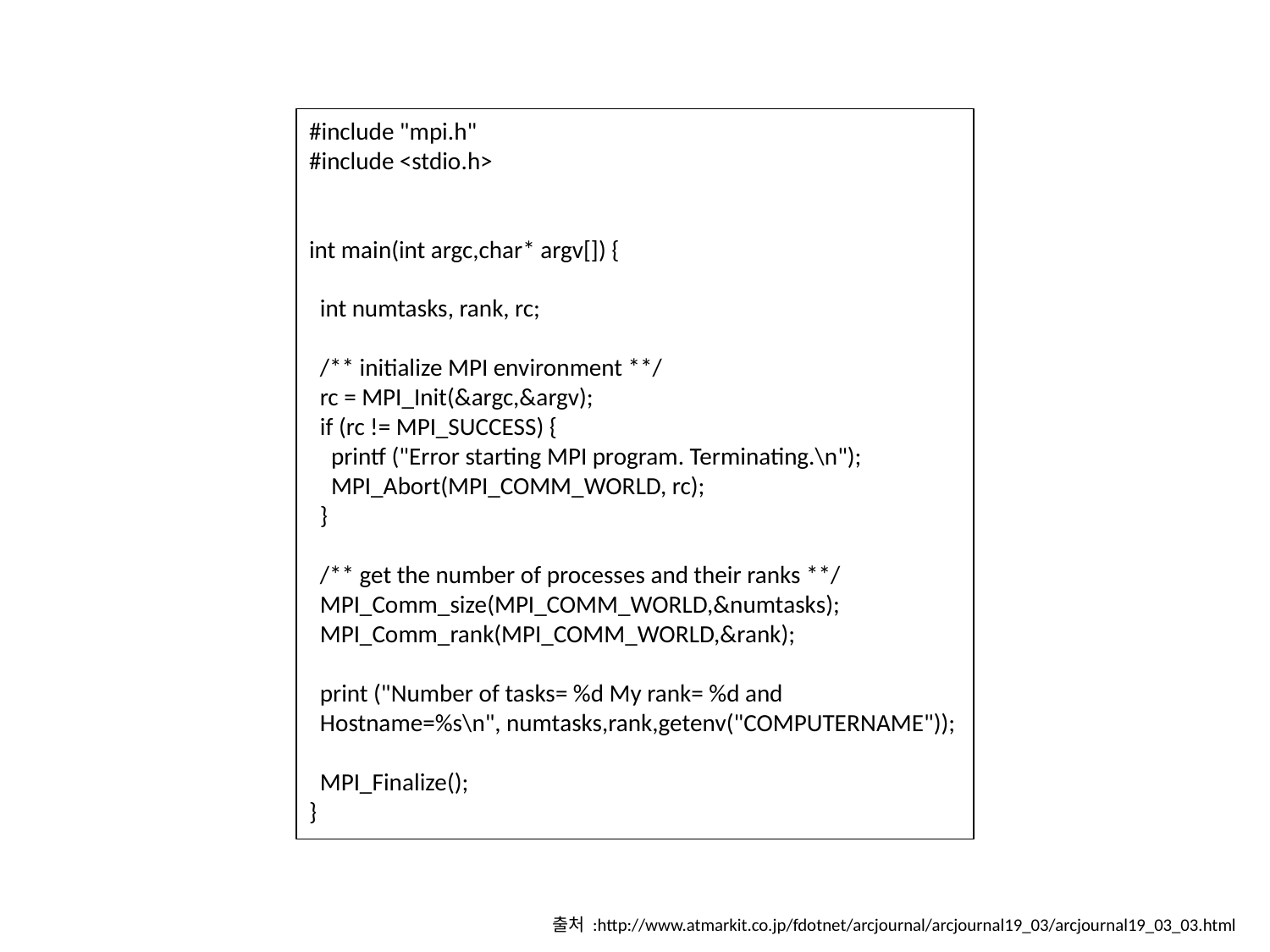

#include "mpi.h"
#include <stdio.h>

int main(int argc,char* argv[]) {

  int numtasks, rank, rc;

  /** initialize MPI environment **/
  rc = MPI_Init(&argc,&argv);
  if (rc != MPI_SUCCESS) {
    printf ("Error starting MPI program. Terminating.\n");
    MPI_Abort(MPI_COMM_WORLD, rc);
  }

  /** get the number of processes and their ranks **/
  MPI_Comm_size(MPI_COMM_WORLD,&numtasks);
  MPI_Comm_rank(MPI_COMM_WORLD,&rank);

  print ("Number of tasks= %d My rank= %d and
  Hostname=%s\n", numtasks,rank,getenv("COMPUTERNAME"));

  MPI_Finalize();
}
출처 :http://www.atmarkit.co.jp/fdotnet/arcjournal/arcjournal19_03/arcjournal19_03_03.html